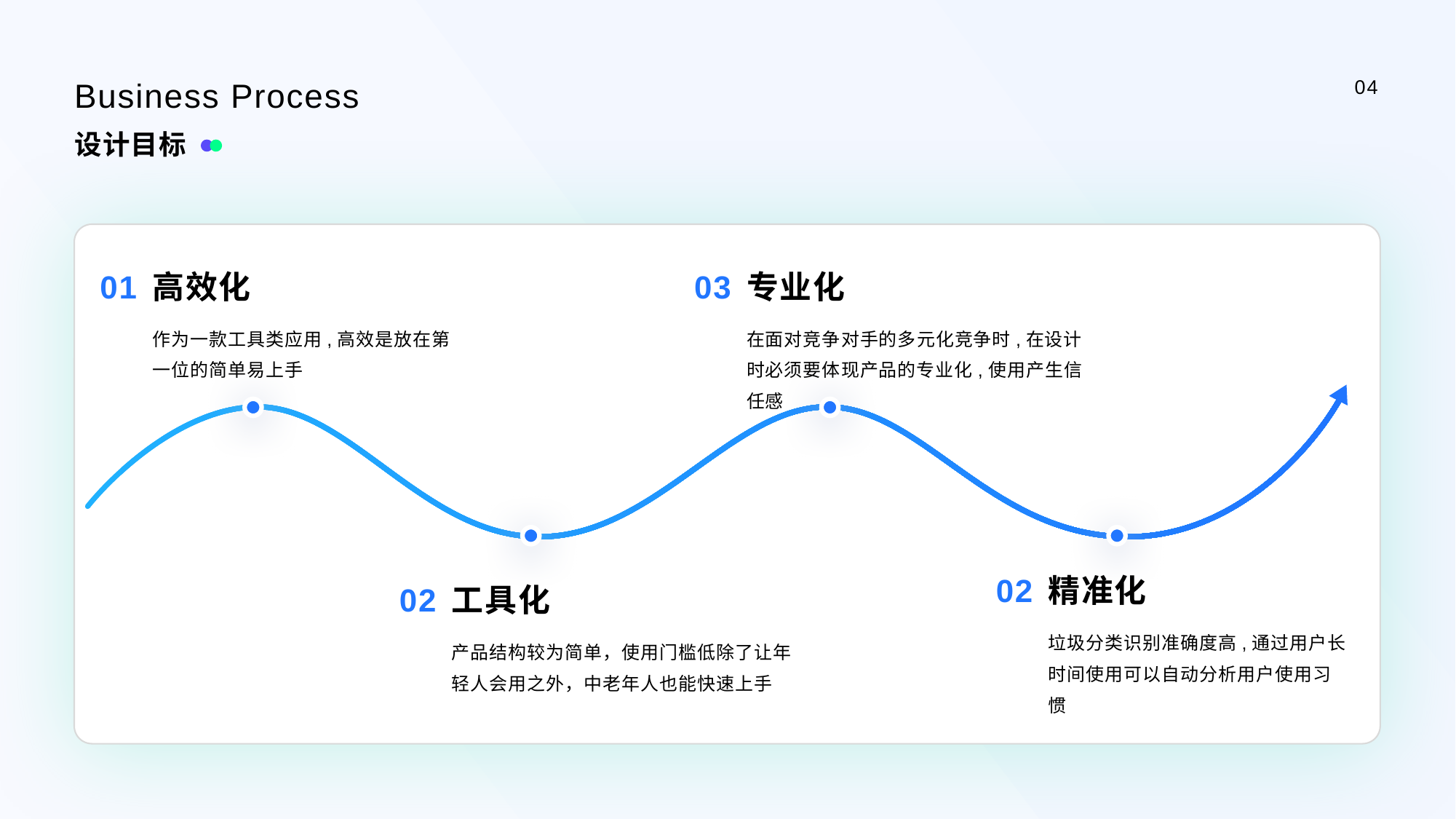

Business Process
04
设计目标

01
高效化
03
专业化
作为一款工具类应用,高效是放在第一位的简单易上手
在面对竞争对手的多元化竞争时,在设计时必须要体现产品的专业化,使用产生信任感

02
精准化
02
工具化
垃圾分类识别准确度高,通过用户长时间使用可以自动分析用户使用习惯
产品结构较为简单，使用门槛低除了让年轻人会用之外，中老年人也能快速上手